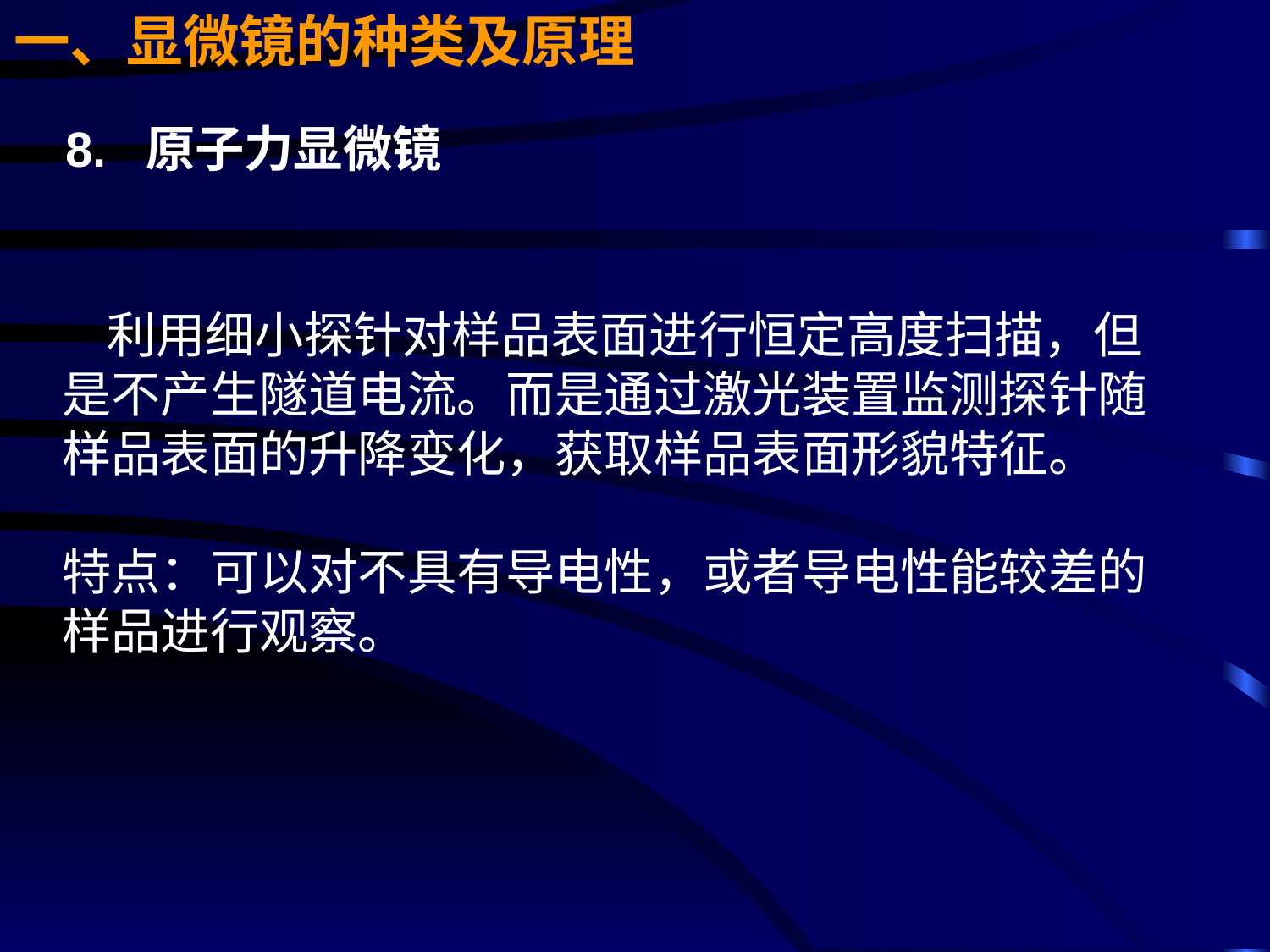

一、显微镜的种类及原理
8.  原子力显微镜
   利用细小探针对样品表面进行恒定高度扫描，但是不产生隧道电流。而是通过激光装置监测探针随样品表面的升降变化，获取样品表面形貌特征。

特点：可以对不具有导电性，或者导电性能较差的样品进行观察。